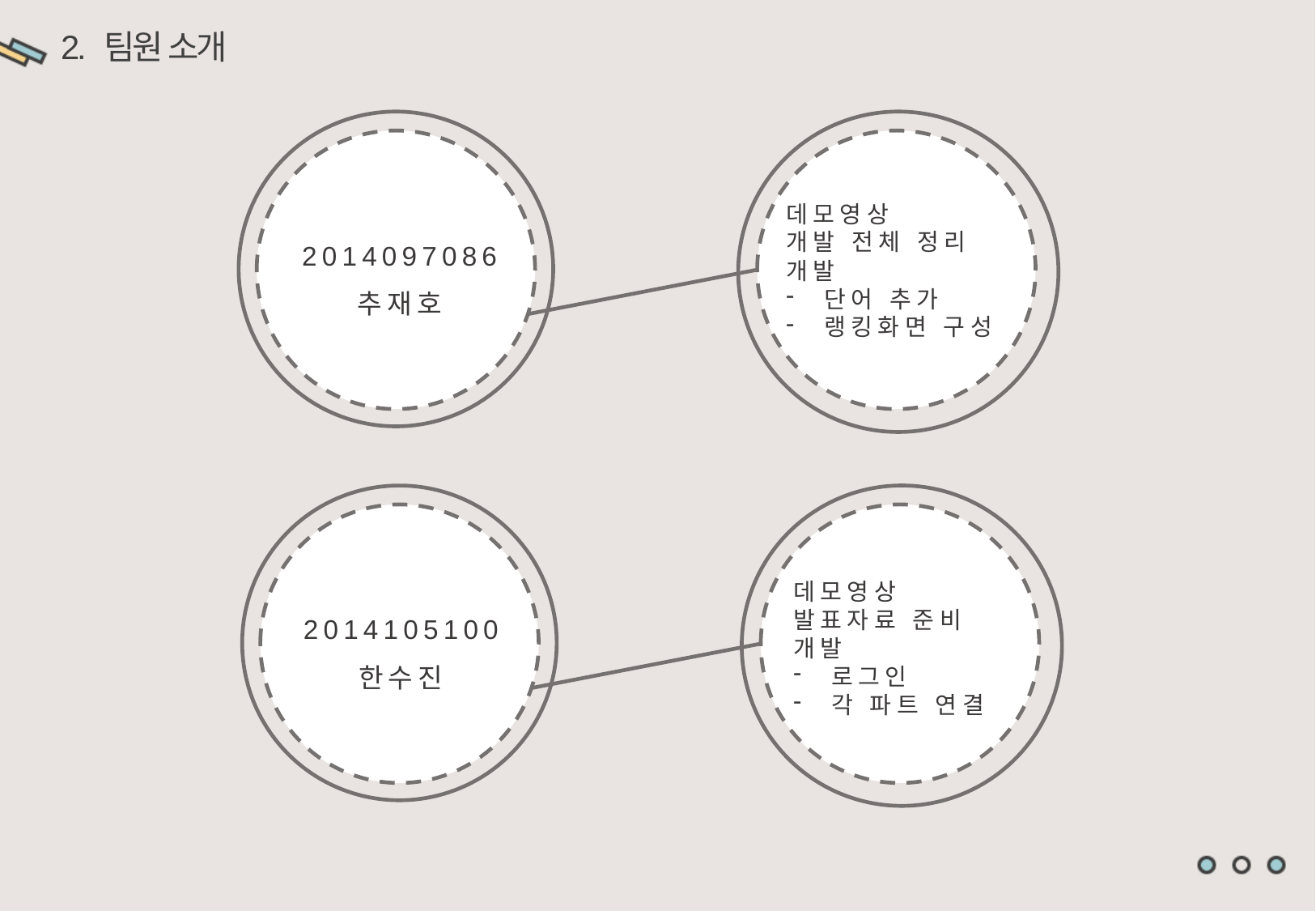

2. 팀원 소개

데모영상
개발 전체 정리
개발
단어 추가
랭킹화면 구성
2014097086
추재호

데모영상
발표자료 준비
개발
로그인
각 파트 연결
2014105100
한수진